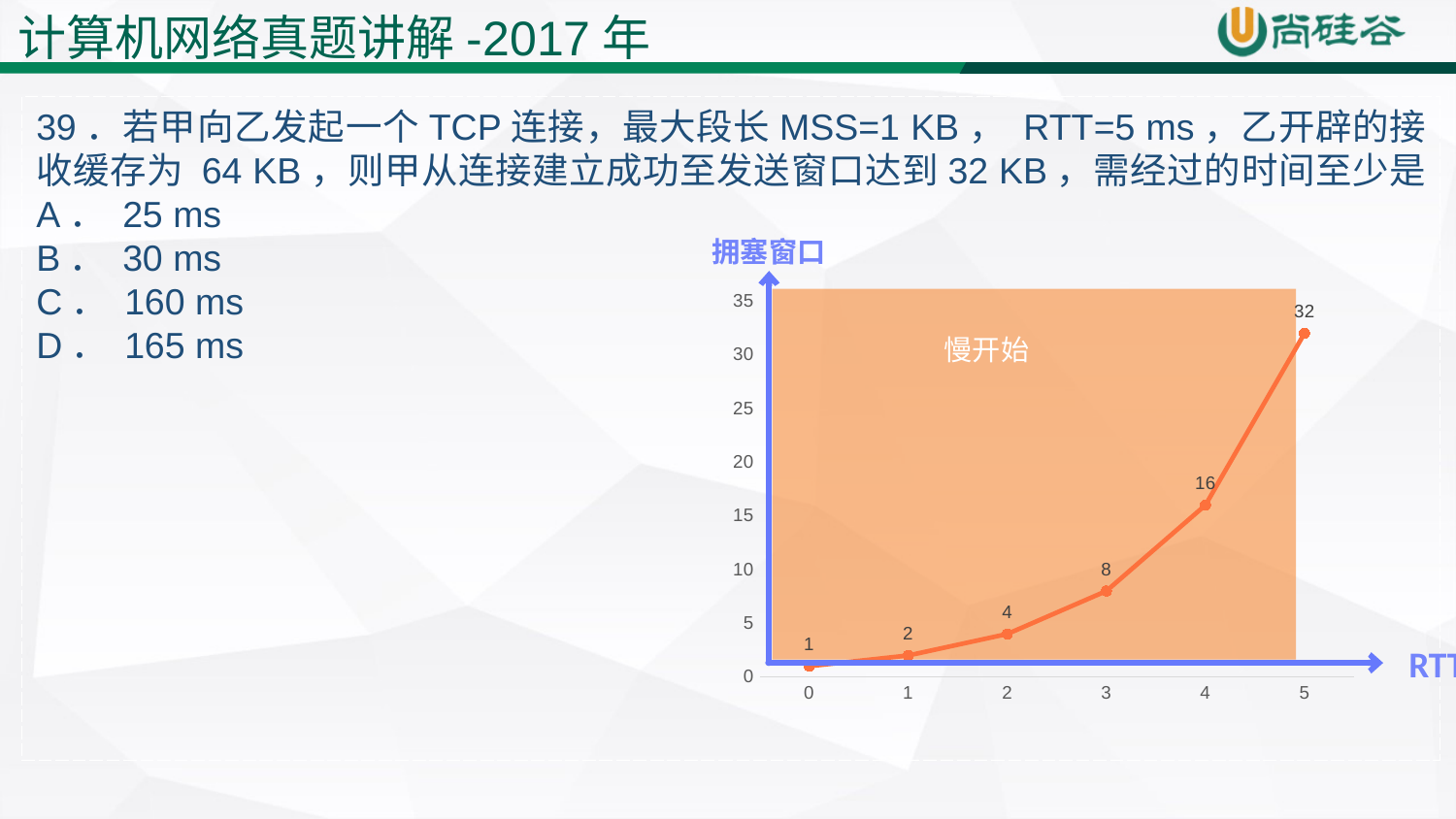

计算机网络真题讲解-2017年

39．若甲向乙发起一个TCP连接，最大段长MSS=1 KB， RTT=5 ms，乙开辟的接收缓存为 64 KB，则甲从连接建立成功至发送窗口达到32 KB，需经过的时间至少是 A． 25 ms
B． 30 ms
C． 160 ms
D． 165 ms

拥塞窗口

### Chart

| Category | 系列 1 |
|---|---|
| 0 | 1.0 |
| 1 | 2.0 |
| 2 | 4.0 |
| 3 | 8.0 |
| 4 | 16.0 |
| 5 | 32.0 |
慢开始
RTT